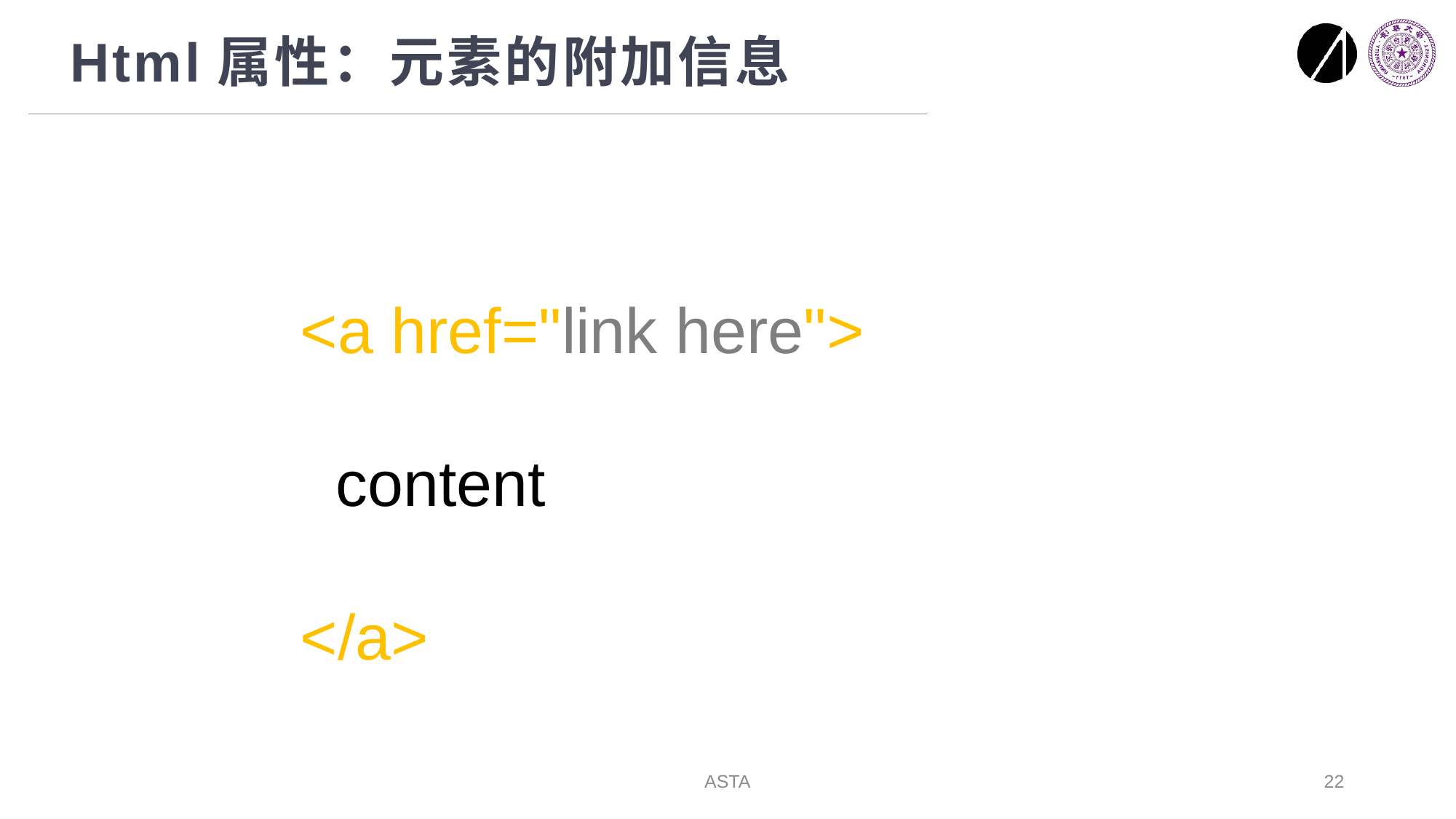

# Html属性：元素的附加信息

<a href="link here">

  content

</a>
Opening tag
ASTA
22